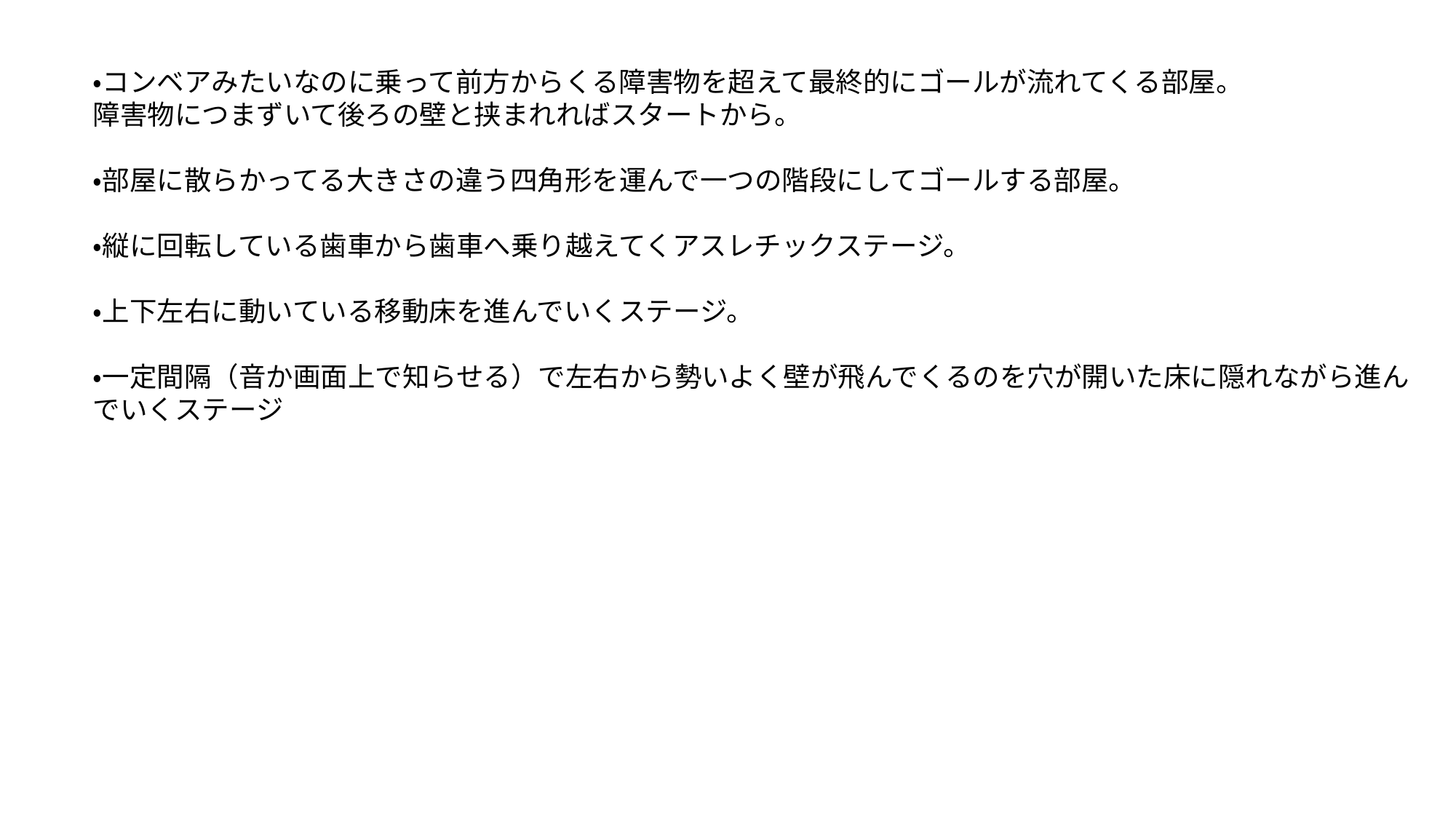

・コンベアみたいなのに乗って前方からくる障害物を超えて最終的にゴールが流れてくる部屋。
障害物につまずいて後ろの壁と挟まれればスタートから。

・部屋に散らかってる大きさの違う四角形を運んで一つの階段にしてゴールする部屋。

・縦に回転している歯車から歯車へ乗り越えてくアスレチックステージ。

・上下左右に動いている移動床を進んでいくステージ。

・一定間隔（音か画面上で知らせる）で左右から勢いよく壁が飛んでくるのを穴が開いた床に隠れながら進んでいくステージ